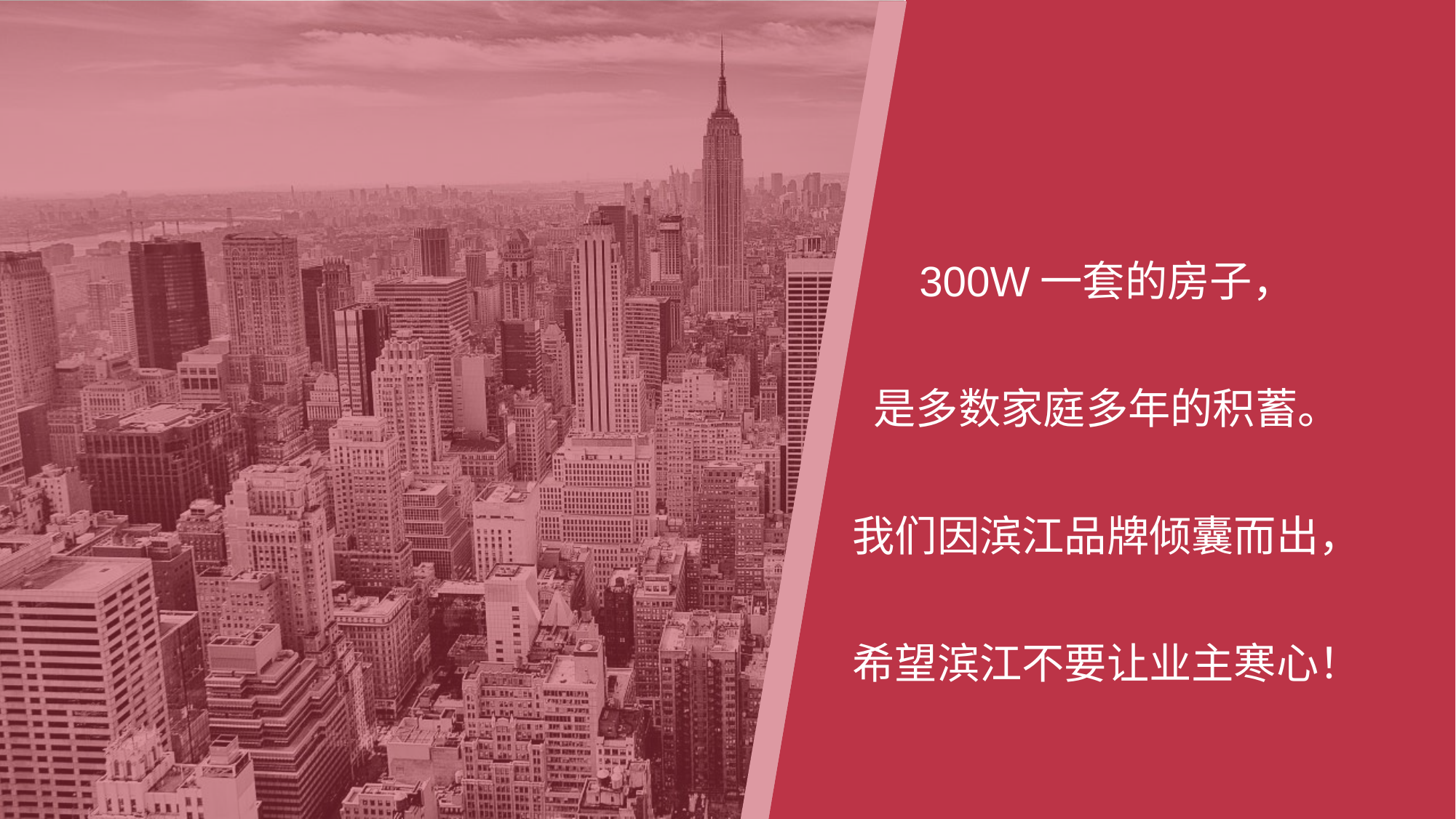

300W一套的房子，
是多数家庭多年的积蓄。
我们因滨江品牌倾囊而出，
希望滨江不要让业主寒心！